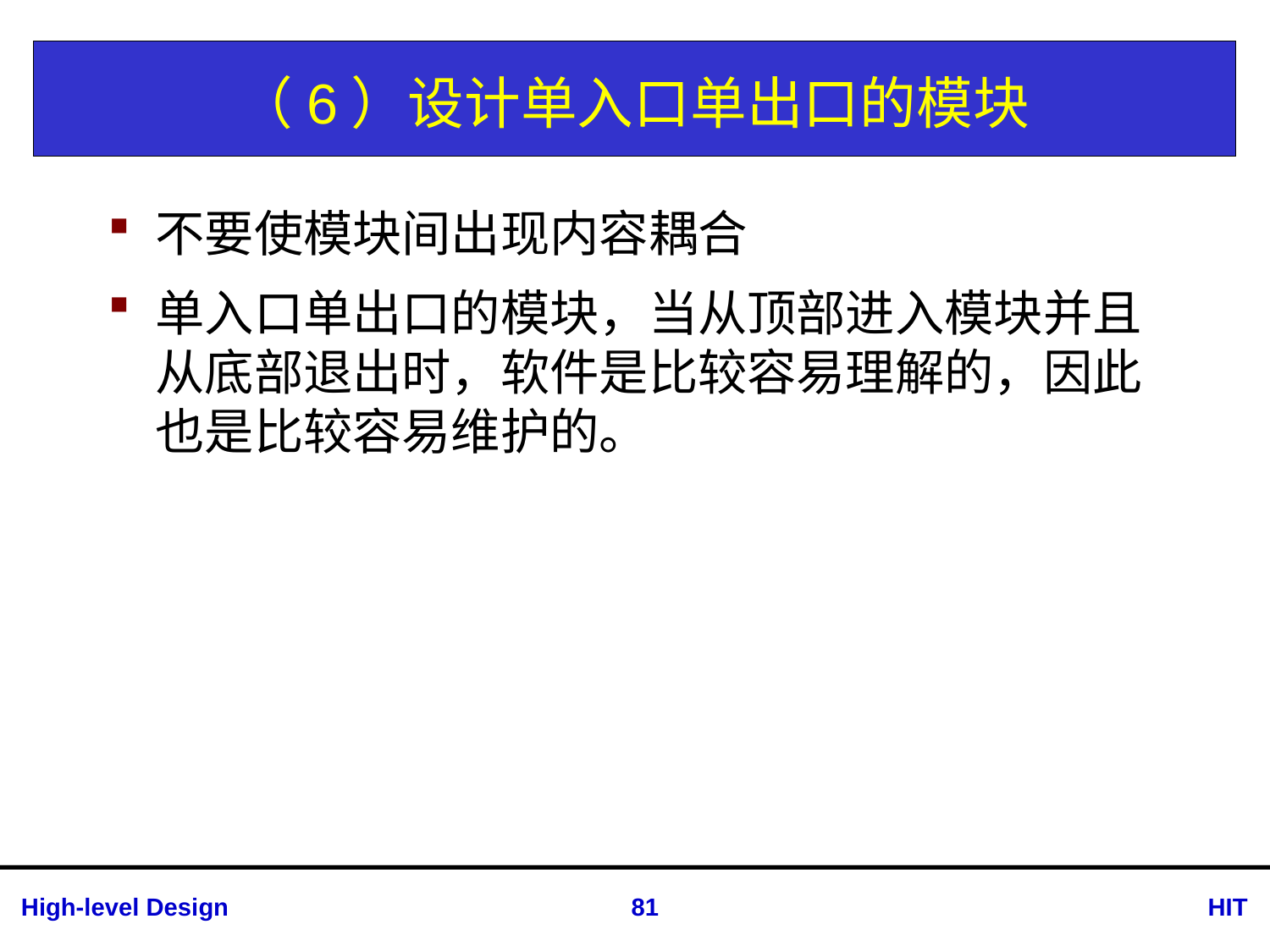

# （6）设计单入口单出口的模块
不要使模块间出现内容耦合
单入口单出口的模块，当从顶部进入模块并且从底部退出时，软件是比较容易理解的，因此也是比较容易维护的。